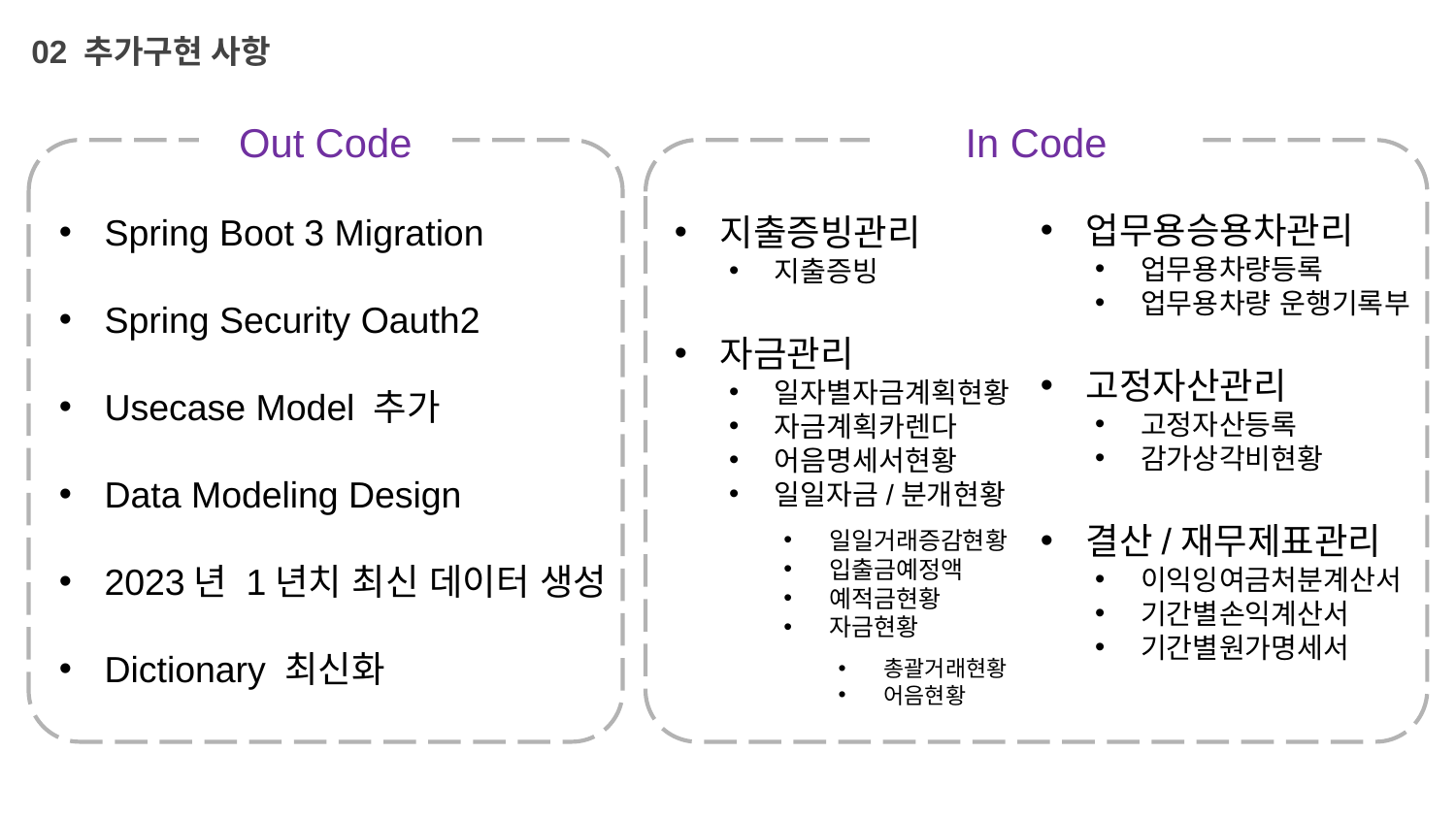

02 추가구현 사항
Out Code

In Code

업무용승용차관리
업무용차량등록
업무용차량 운행기록부
고정자산관리
고정자산등록
감가상각비현황
결산/재무제표관리
이익잉여금처분계산서
기간별손익계산서
기간별원가명세서

Spring Boot 3 Migration
Spring Security Oauth2
Usecase Model 추가
Data Modeling Design
2023년 1년치 최신 데이터 생성
Dictionary 최신화

지출증빙관리
지출증빙
자금관리
일자별자금계획현황
자금계획카렌다
어음명세서현황
일일자금/분개현황
일일거래증감현황
입출금예정액
예적금현황
자금현황
총괄거래현황
어음현황